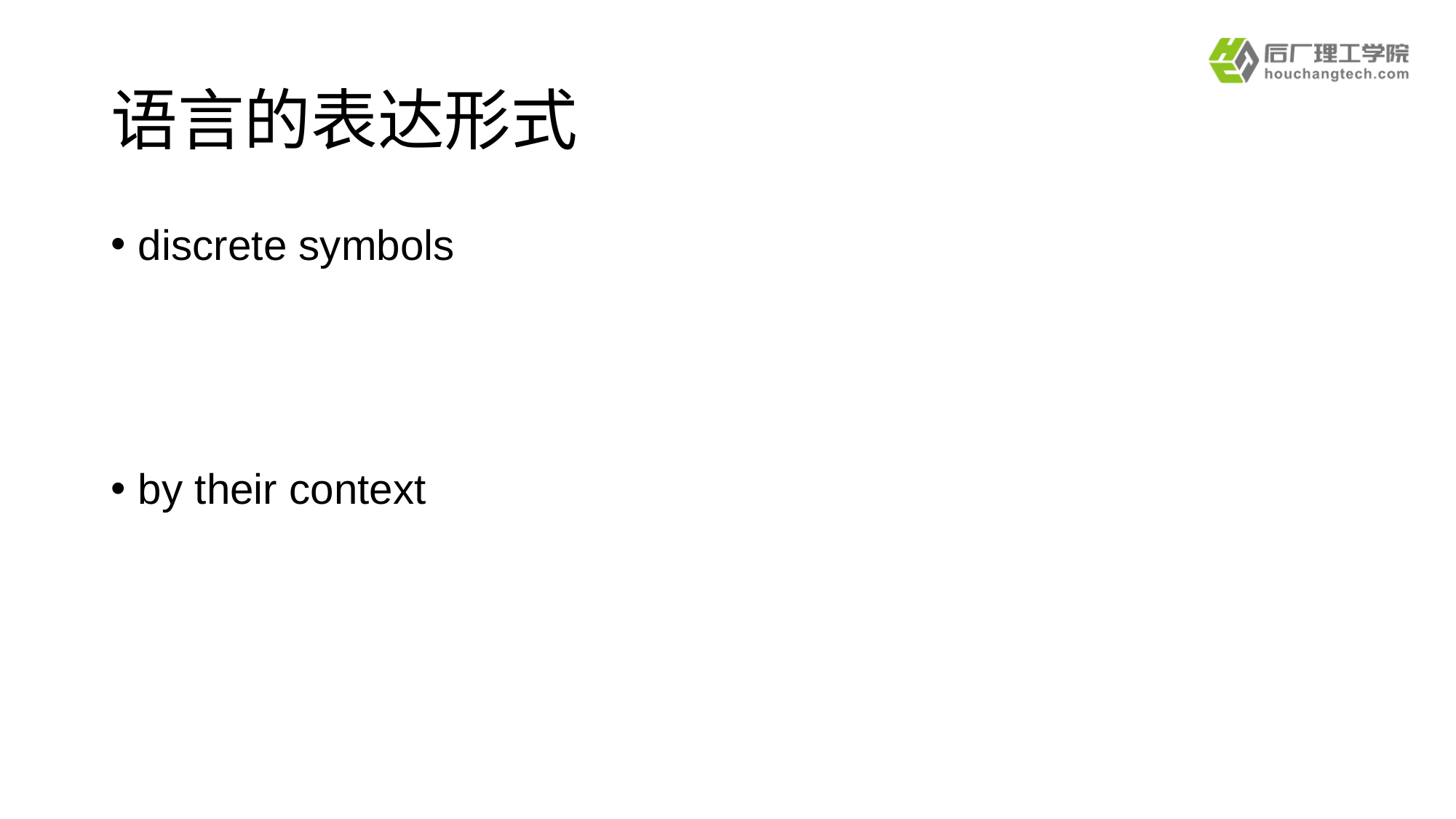

# 语言的表达形式
discrete symbols

by their context